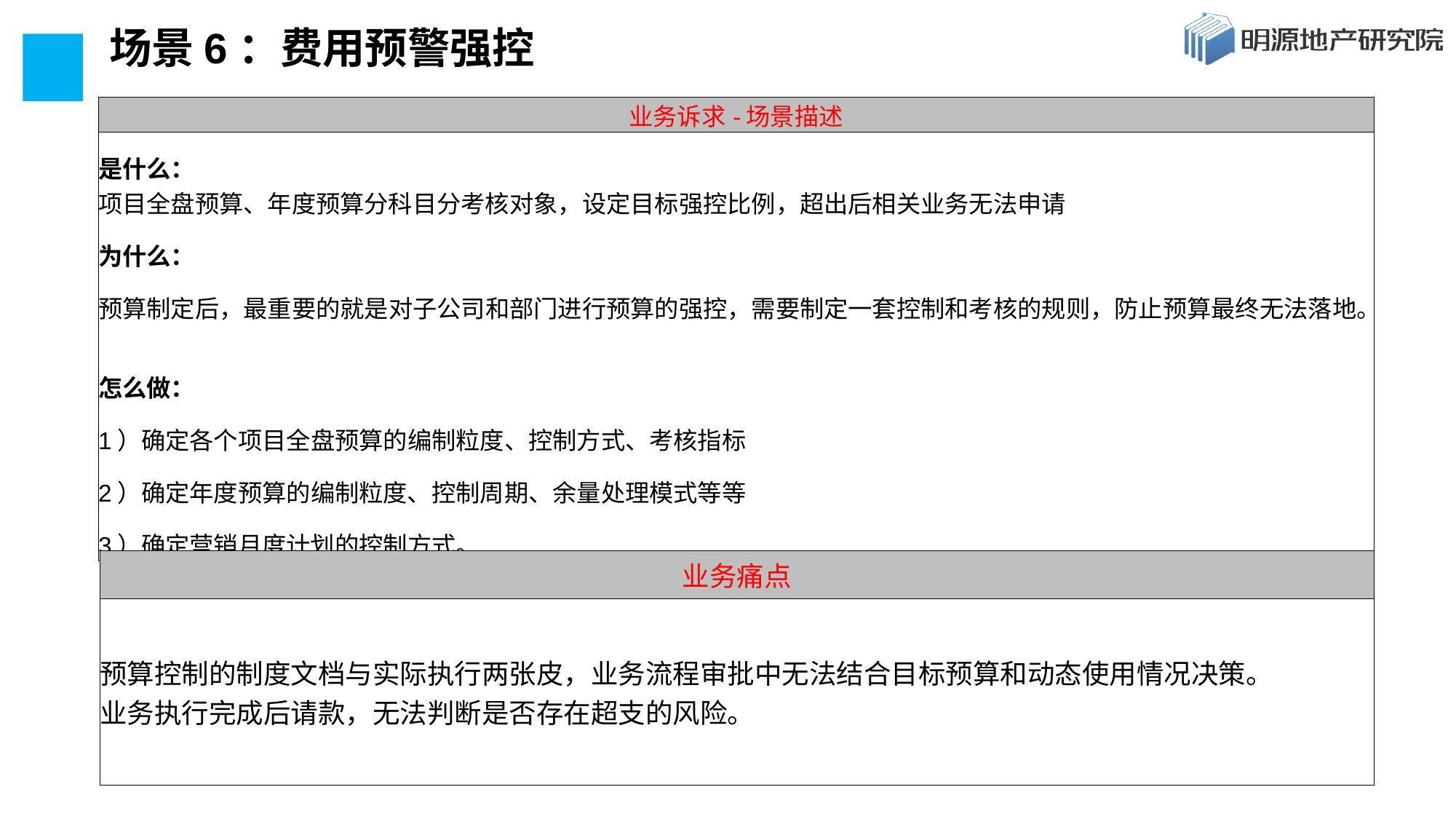

# 场景6：费用预警强控
| 业务诉求-场景描述 |
| --- |
| 是什么： 项目全盘预算、年度预算分科目分考核对象，设定目标强控比例，超出后相关业务无法申请 为什么： 预算制定后，最重要的就是对子公司和部门进行预算的强控，需要制定一套控制和考核的规则，防止预算最终无法落地。 怎么做： 1）确定各个项目全盘预算的编制粒度、控制方式、考核指标 2）确定年度预算的编制粒度、控制周期、余量处理模式等等 3）确定营销月度计划的控制方式。 |
| 业务痛点 |
| --- |
| 预算控制的制度文档与实际执行两张皮，业务流程审批中无法结合目标预算和动态使用情况决策。 业务执行完成后请款，无法判断是否存在超支的风险。 |